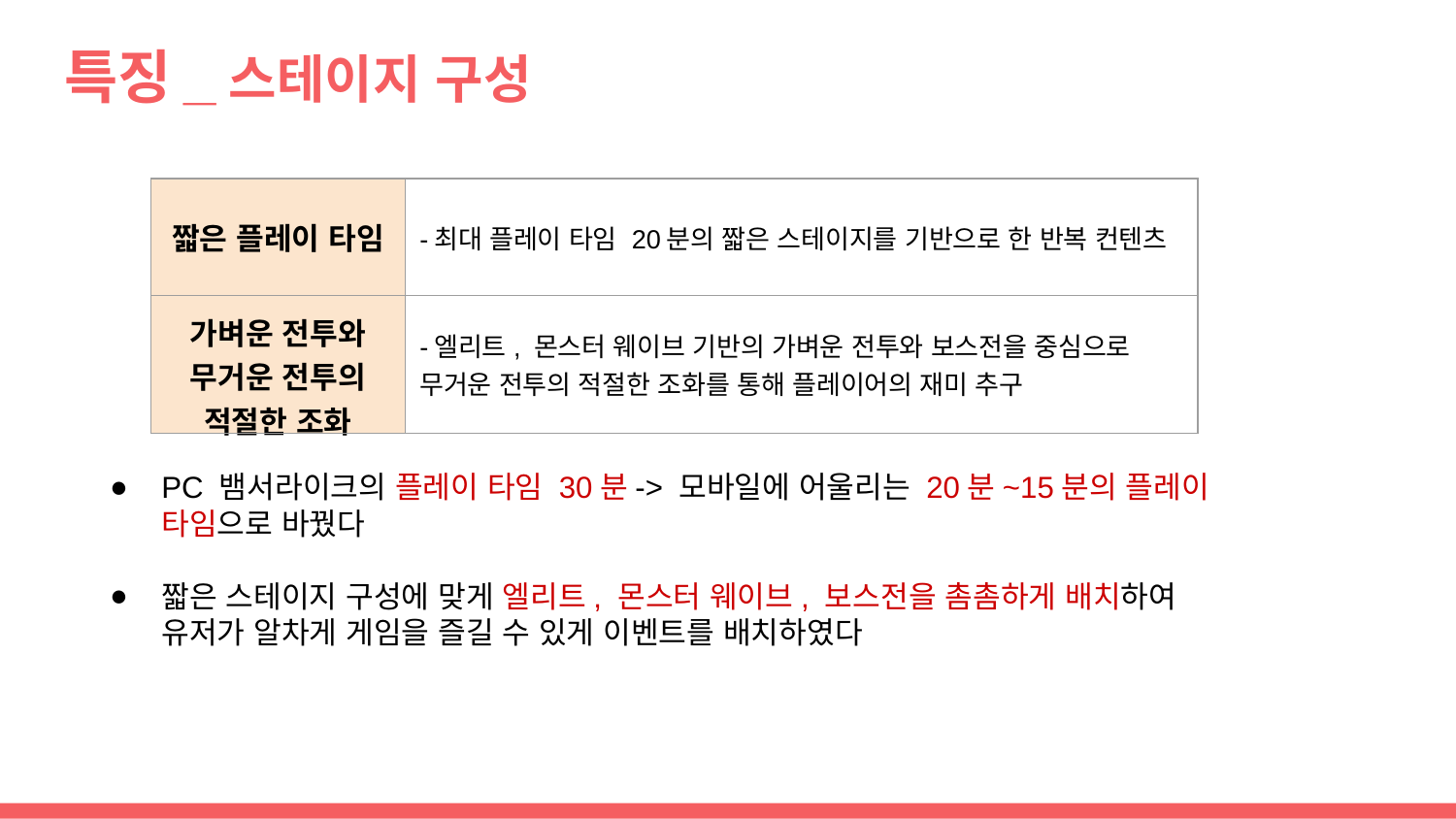

# 특징_스테이지 구성
| 짧은 플레이 타임 | -최대 플레이 타임 20분의 짧은 스테이지를 기반으로 한 반복 컨텐츠 |
| --- | --- |
| 가벼운 전투와 무거운 전투의 적절한 조화 | -엘리트, 몬스터 웨이브 기반의 가벼운 전투와 보스전을 중심으로 무거운 전투의 적절한 조화를 통해 플레이어의 재미 추구 |
| --- | --- |
PC 뱀서라이크의 플레이 타임 30분-> 모바일에 어울리는 20분~15분의 플레이 타임으로 바꿨다

짧은 스테이지 구성에 맞게 엘리트, 몬스터 웨이브, 보스전을 촘촘하게 배치하여 유저가 알차게 게임을 즐길 수 있게 이벤트를 배치하였다